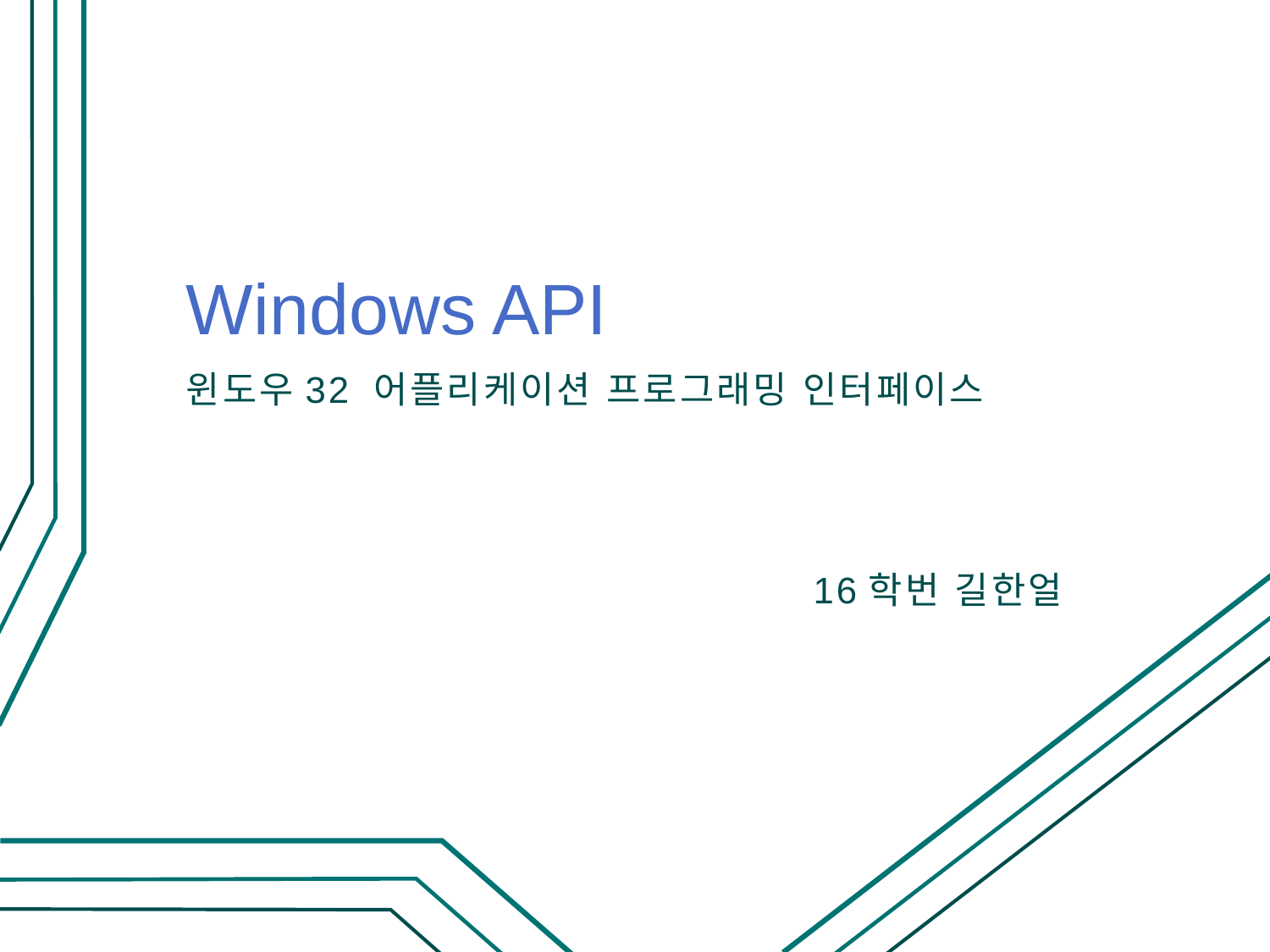

# Windows API
윈도우32 어플리케이션 프로그래밍 인터페이스

16학번 길한얼